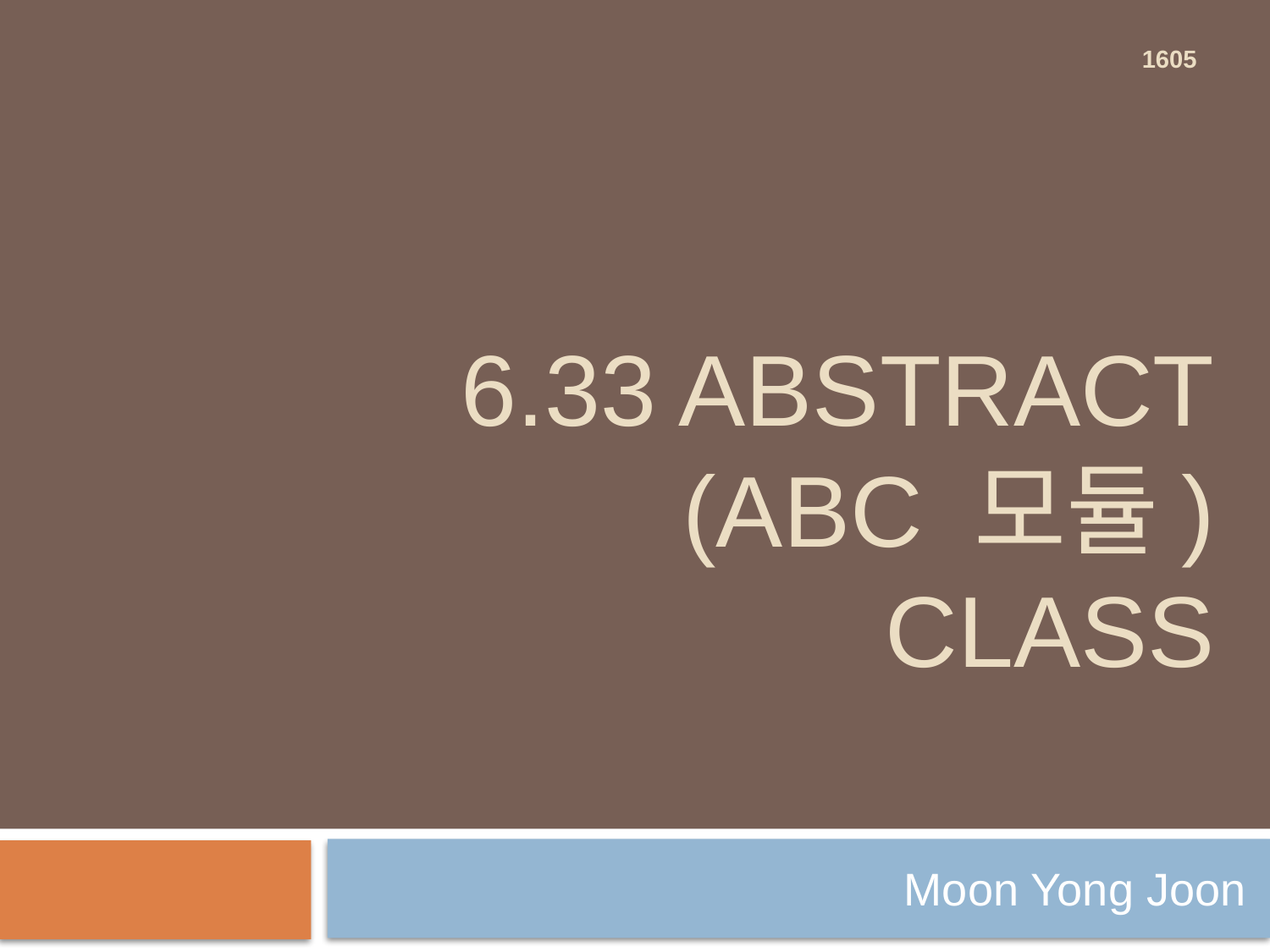

1605
# 6.33 Abstract (abc 모듈) class
Moon Yong Joon